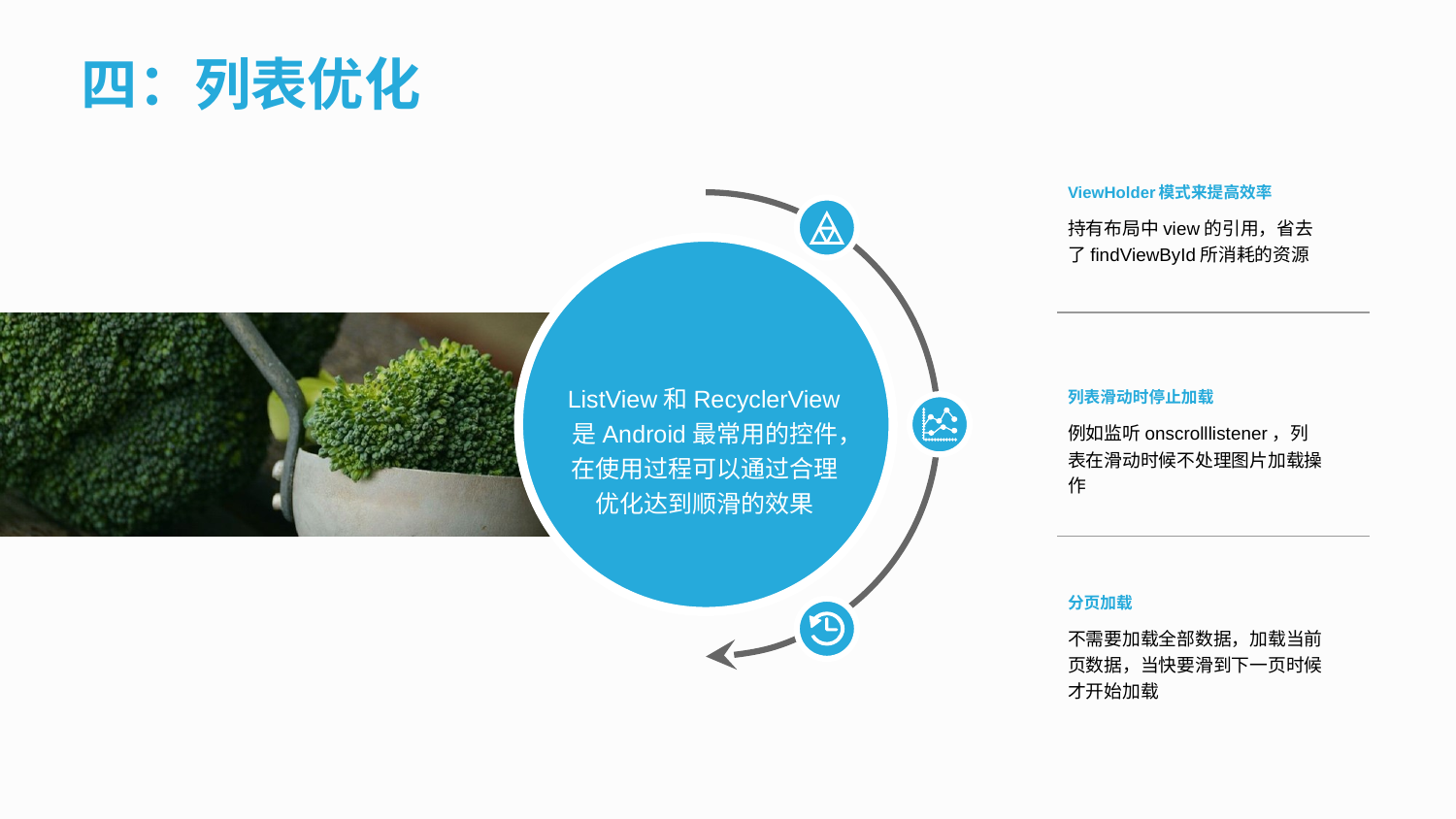

四：列表优化
ViewHolder模式来提高效率
持有布局中view的引用，省去了findViewById所消耗的资源

列表滑动时停止加载
例如监听onscrolllistener，列表在滑动时候不处理图片加载操作
ListView和RecyclerView是Android最常用的控件，在使用过程可以通过合理优化达到顺滑的效果

分页加载
不需要加载全部数据，加载当前页数据，当快要滑到下一页时候才开始加载